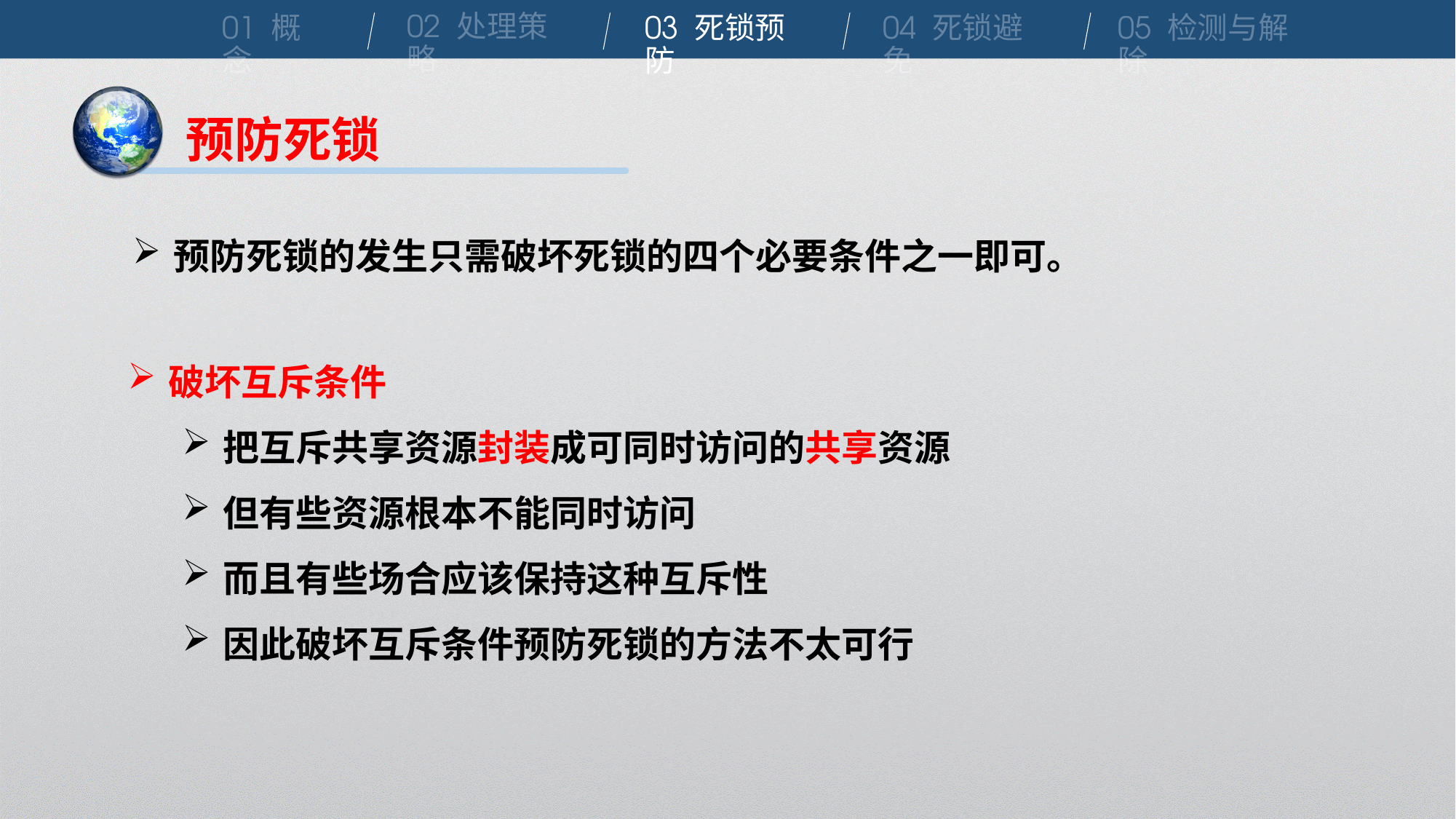

02 处理策略
01 概念
04 死锁避免
03 死锁预防
05 检测与解除
预防死锁
预防死锁的发生只需破坏死锁的四个必要条件之一即可。
破坏互斥条件
把互斥共享资源封装成可同时访问的共享资源
但有些资源根本不能同时访问
而且有些场合应该保持这种互斥性
因此破坏互斥条件预防死锁的方法不太可行